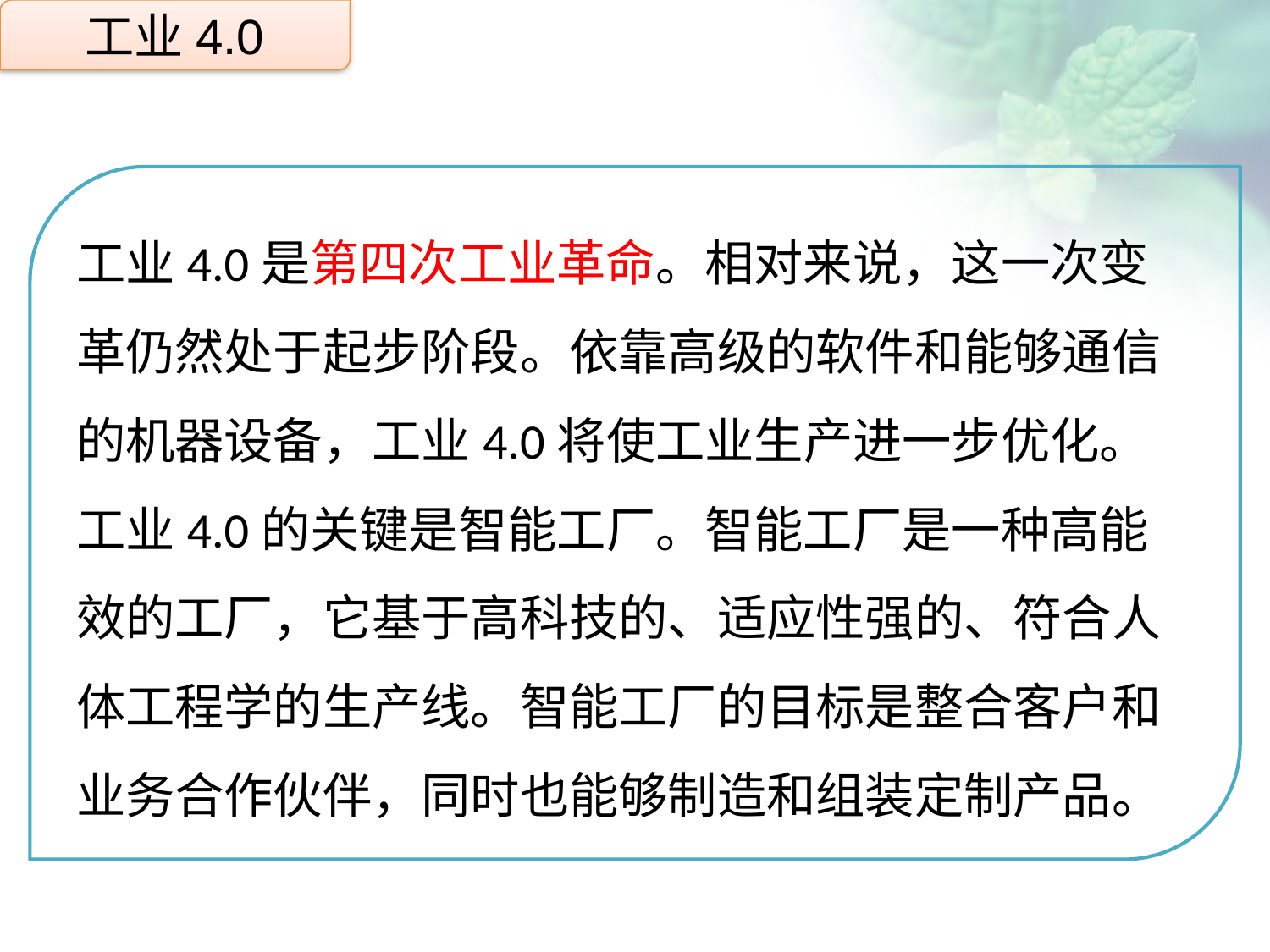

工业4.0
工业4.0是第四次工业革命。相对来说，这一次变革仍然处于起步阶段。依靠高级的软件和能够通信的机器设备，工业4.0将使工业生产进一步优化。
工业4.0的关键是智能工厂。智能工厂是一种高能效的工厂，它基于高科技的、适应性强的、符合人体工程学的生产线。智能工厂的目标是整合客户和业务合作伙伴，同时也能够制造和组装定制产品。
点击添加文本
点击添加文本
点击添加文本
点击添加文本